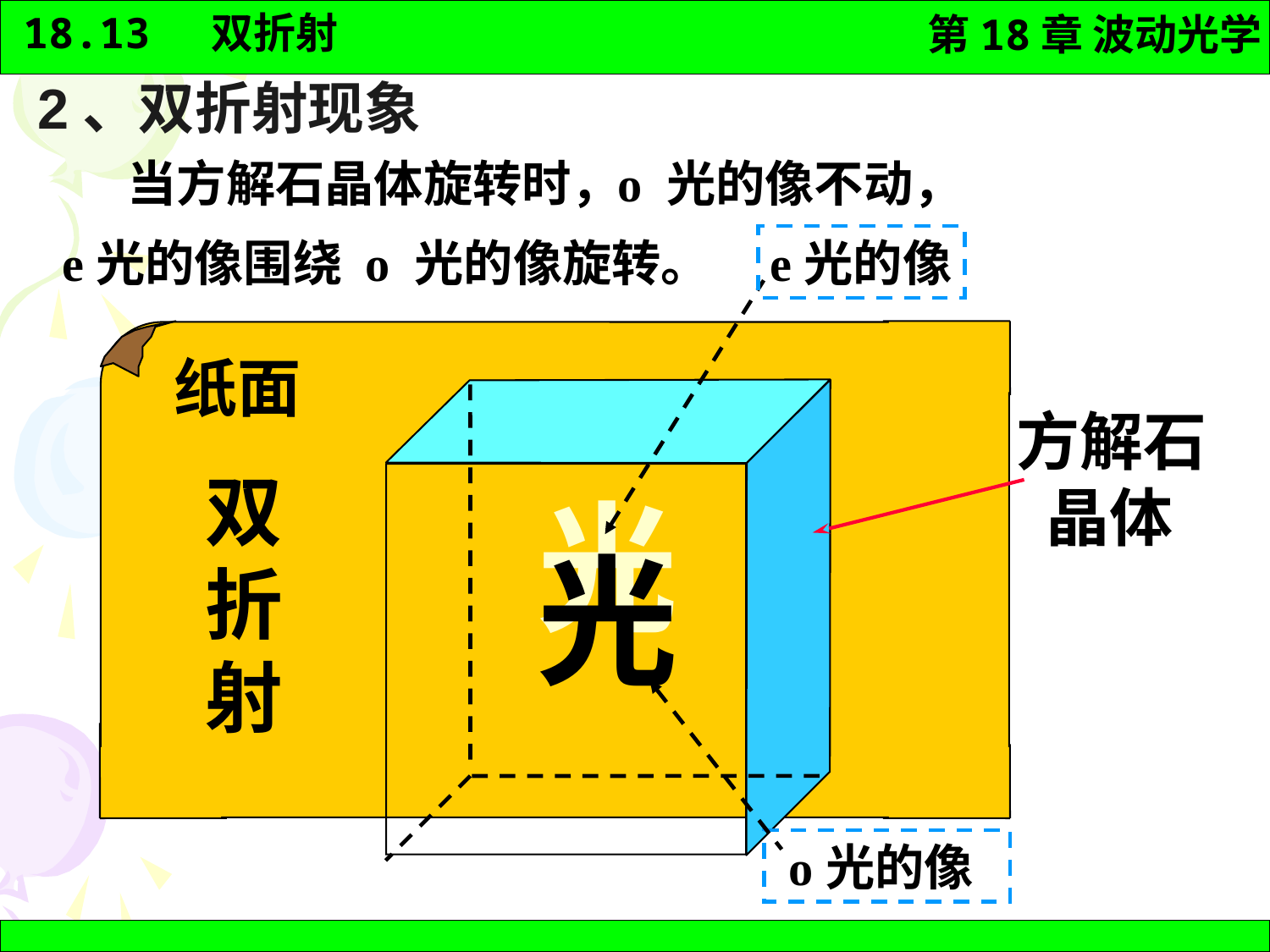

2、双折射现象
当方解石晶体旋转时，
o 光的像不动，
e光的像围绕 o 光的像旋转。
e光的像

纸面

方解石
 晶体
双
折
射
光

光

 o光的像